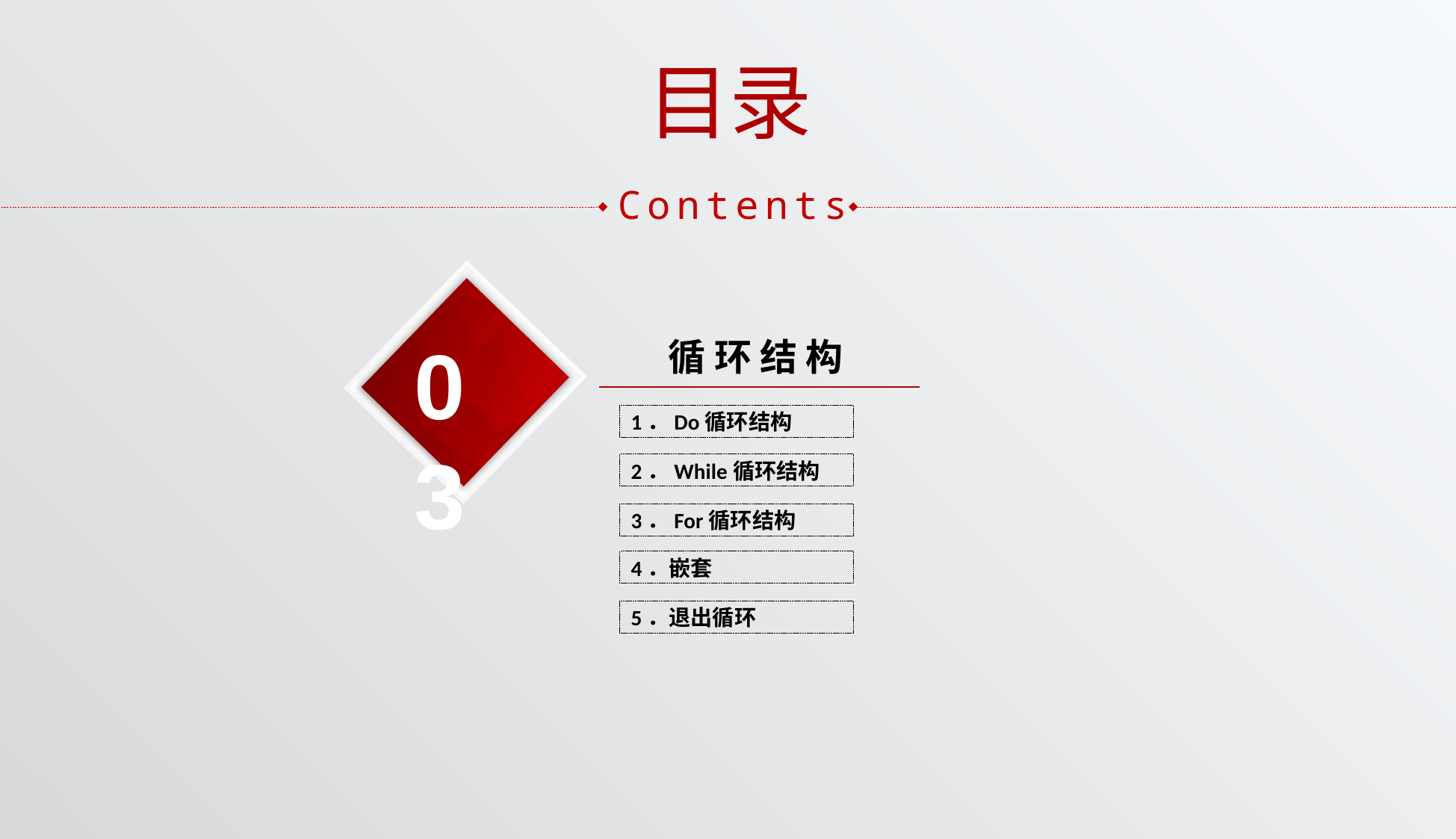

目录
Contents

03
循 环 结 构
1．Do循环结构
2．While循环结构
3．For循环结构
4．嵌套
5．退出循环